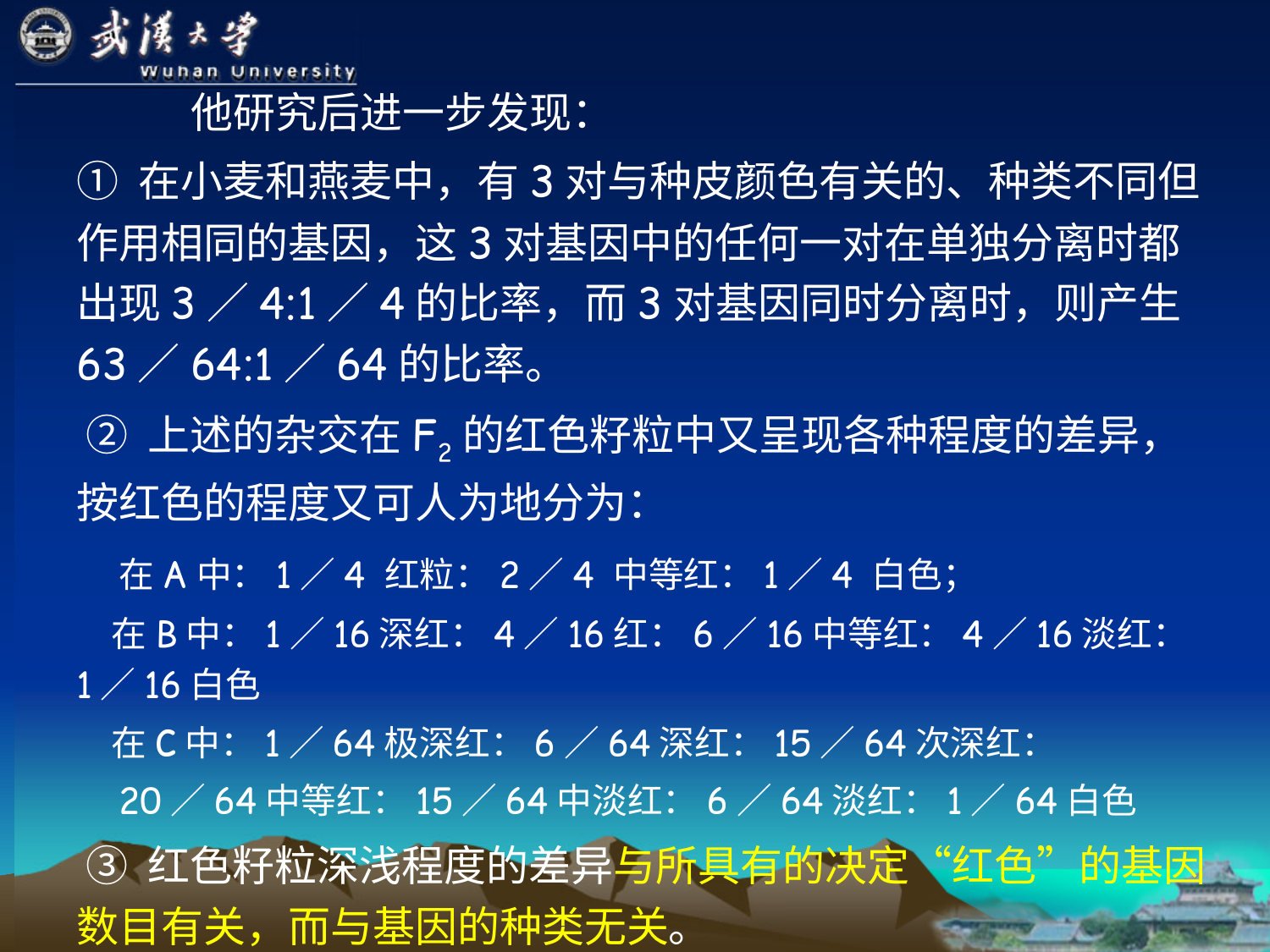

他研究后进一步发现：
① 在小麦和燕麦中，有3对与种皮颜色有关的、种类不同但作用相同的基因，这3对基因中的任何一对在单独分离时都出现3／4:1／4的比率，而3对基因同时分离时，则产生63／64:1／64的比率。
 ② 上述的杂交在F2的红色籽粒中又呈现各种程度的差异，按红色的程度又可人为地分为：
　在A中：1／4 红粒：2／4 中等红：1／4 白色；
　在B中：1／16深红：4／16红：6／16中等红：4／16淡红： 1／16白色
　在C中：1／64极深红：6／64深红：15／64次深红：
    20／64中等红：15／64中淡红：6／64淡红：1／64白色
 ③ 红色籽粒深浅程度的差异与所具有的决定“红色”的基因数目有关，而与基因的种类无关。